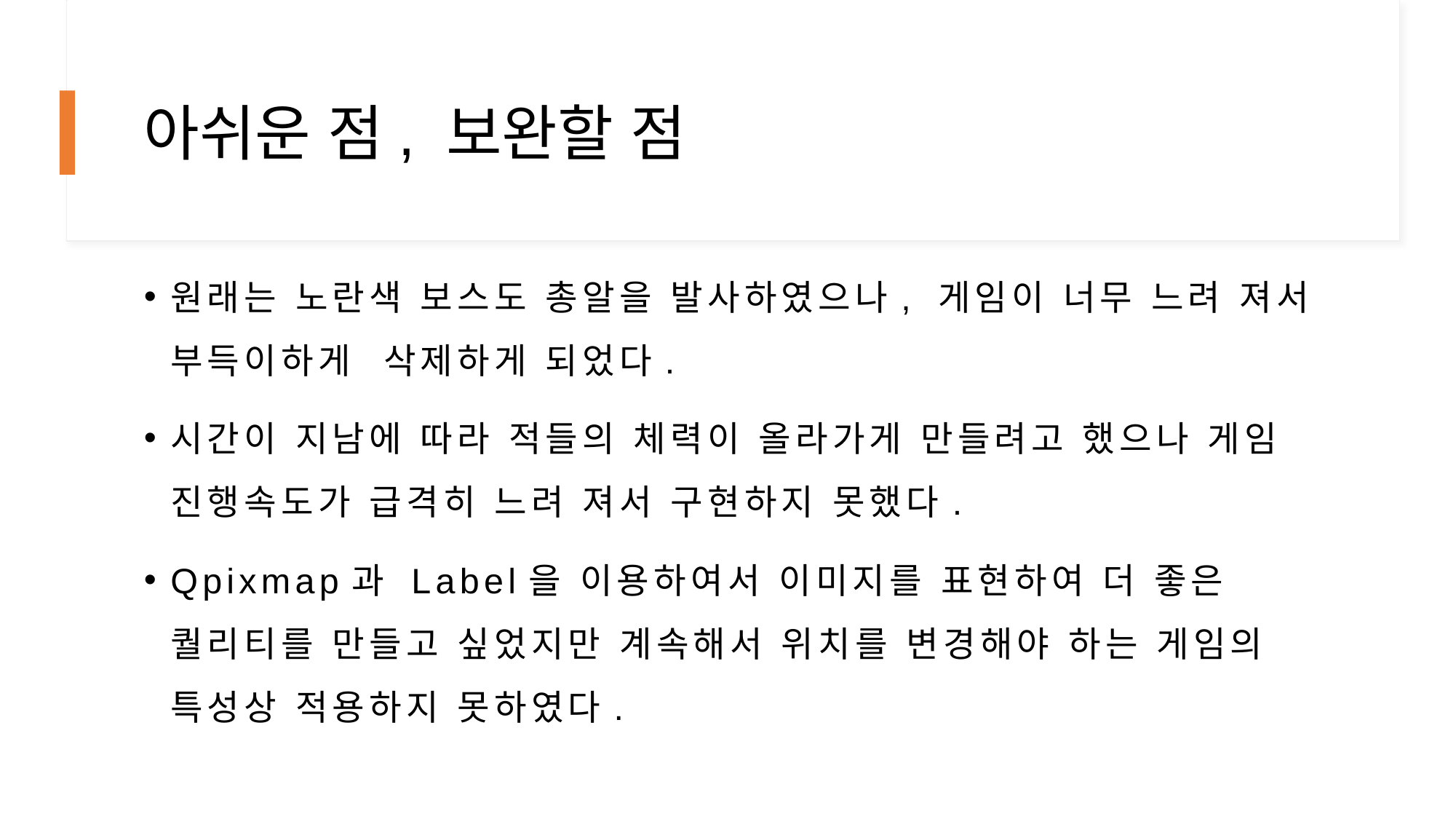

# 아쉬운 점, 보완할 점

원래는 노란색 보스도 총알을 발사하였으나, 게임이 너무 느려 져서 부득이하게  삭제하게 되었다.
시간이 지남에 따라 적들의 체력이 올라가게 만들려고 했으나 게임 진행속도가 급격히 느려 져서 구현하지 못했다.
Qpixmap과 Label을 이용하여서 이미지를 표현하여 더 좋은 퀄리티를 만들고 싶었지만 계속해서 위치를 변경해야 하는 게임의 특성상 적용하지 못하였다.